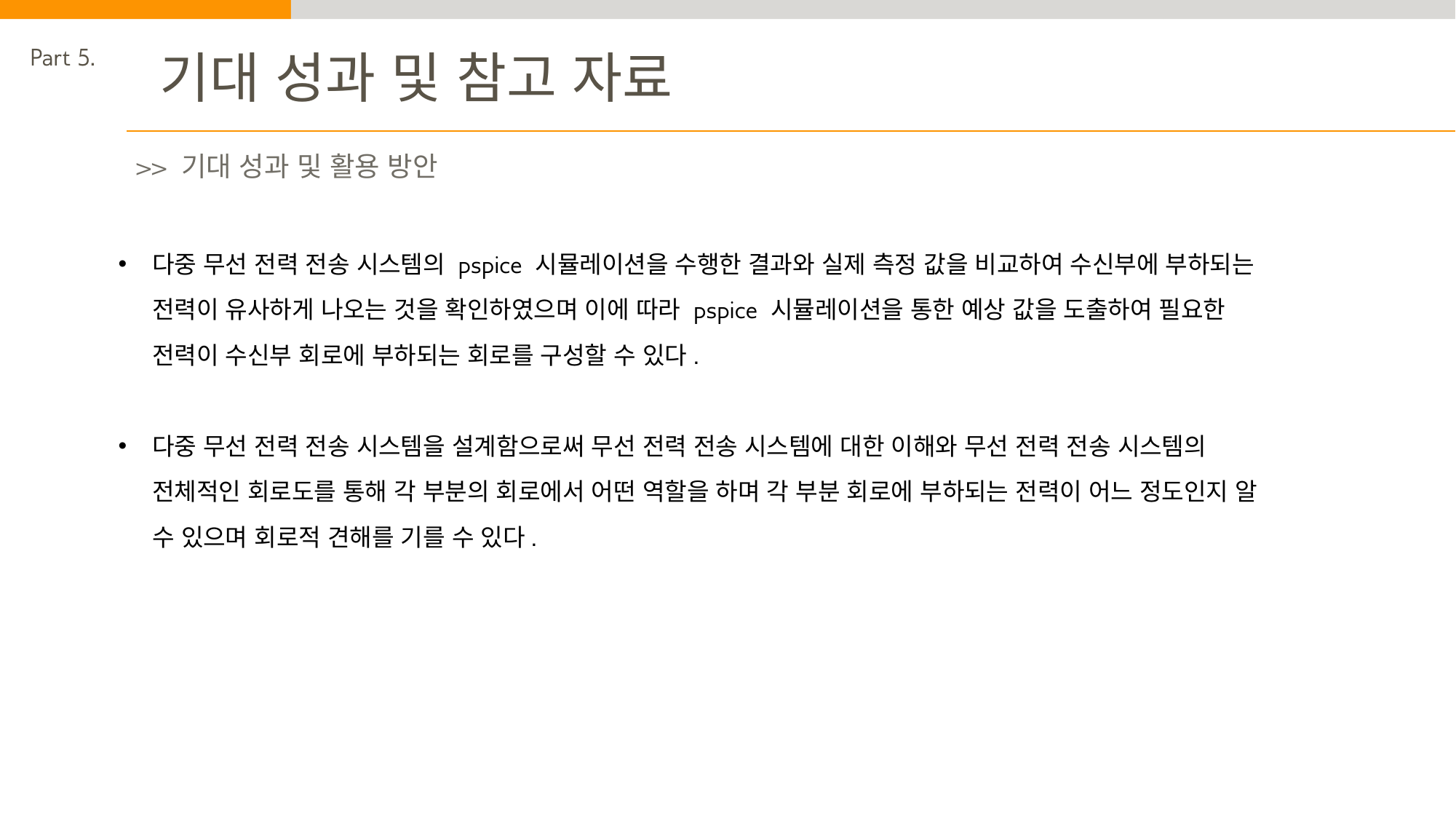

Part 5.
기대 성과 및 참고 자료
>> 기대 성과 및 활용 방안
다중 무선 전력 전송 시스템의 pspice 시뮬레이션을 수행한 결과와 실제 측정 값을 비교하여 수신부에 부하되는 전력이 유사하게 나오는 것을 확인하였으며 이에 따라 pspice 시뮬레이션을 통한 예상 값을 도출하여 필요한 전력이 수신부 회로에 부하되는 회로를 구성할 수 있다.

다중 무선 전력 전송 시스템을 설계함으로써 무선 전력 전송 시스템에 대한 이해와 무선 전력 전송 시스템의 전체적인 회로도를 통해 각 부분의 회로에서 어떤 역할을 하며 각 부분 회로에 부하되는 전력이 어느 정도인지 알 수 있으며 회로적 견해를 기를 수 있다.